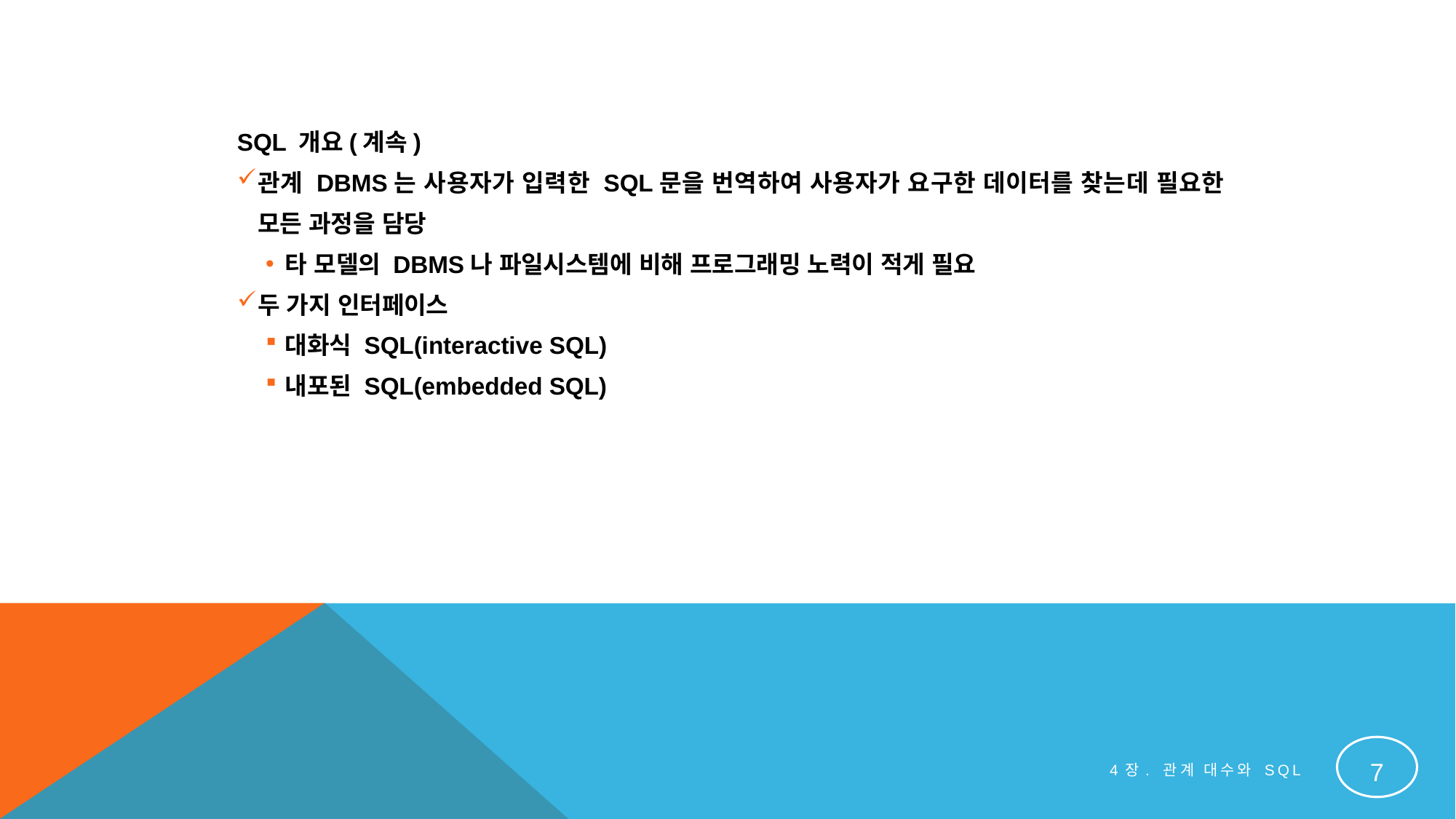

SQL 개요(계속)
관계 DBMS는 사용자가 입력한 SQL문을 번역하여 사용자가 요구한 데이터를 찾는데 필요한 모든 과정을 담당
타 모델의 DBMS나 파일시스템에 비해 프로그래밍 노력이 적게 필요
두 가지 인터페이스
대화식 SQL(interactive SQL)
내포된 SQL(embedded SQL)
7
4장. 관계 대수와 SQL